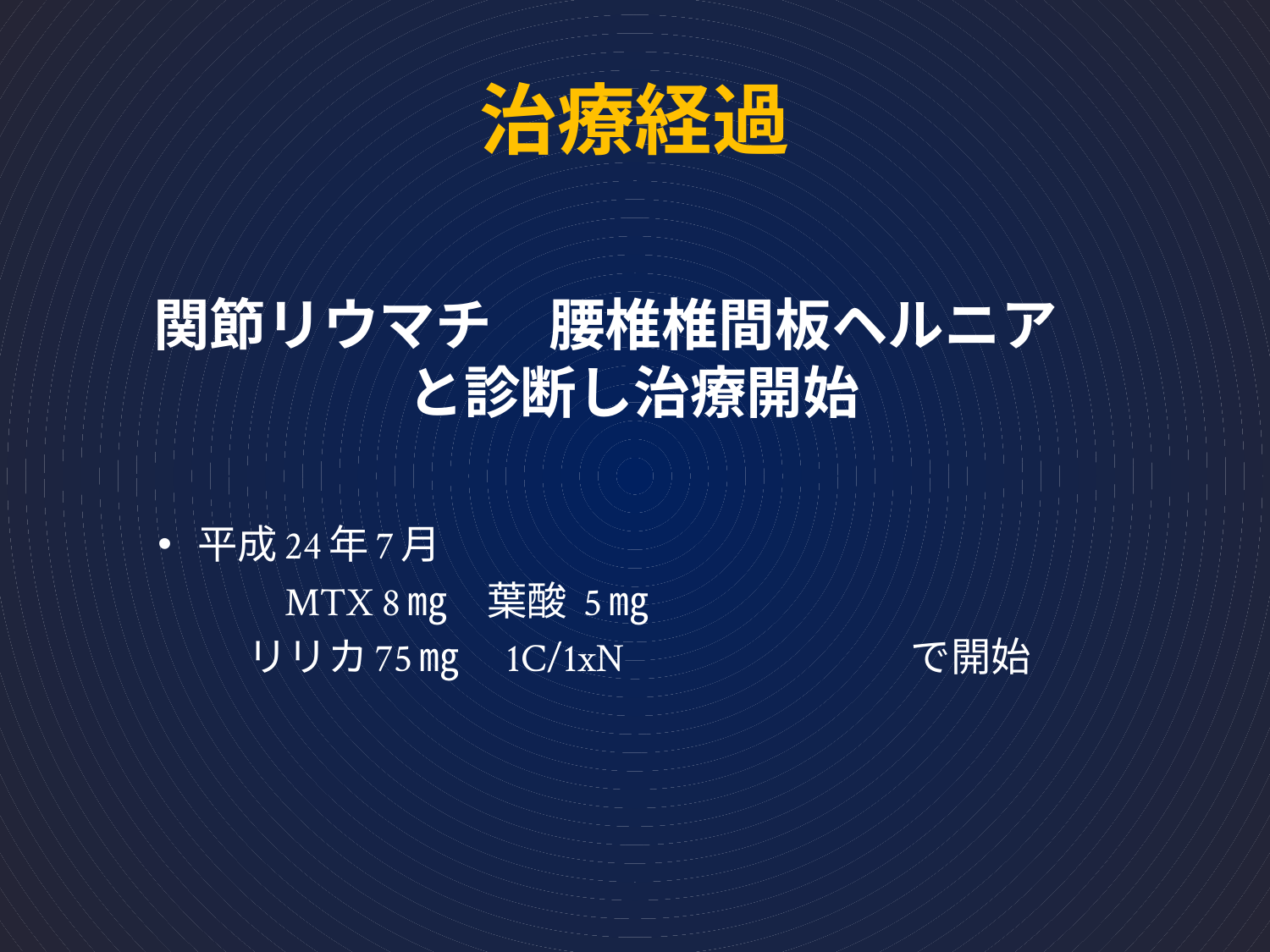

# 治療経過
関節リウマチ　腰椎椎間板ヘルニア
と診断し治療開始
平成24年7月
　　　MTX 8㎎　葉酸 5㎎
	リリカ75㎎　1C/1xN　　　　　　　で開始